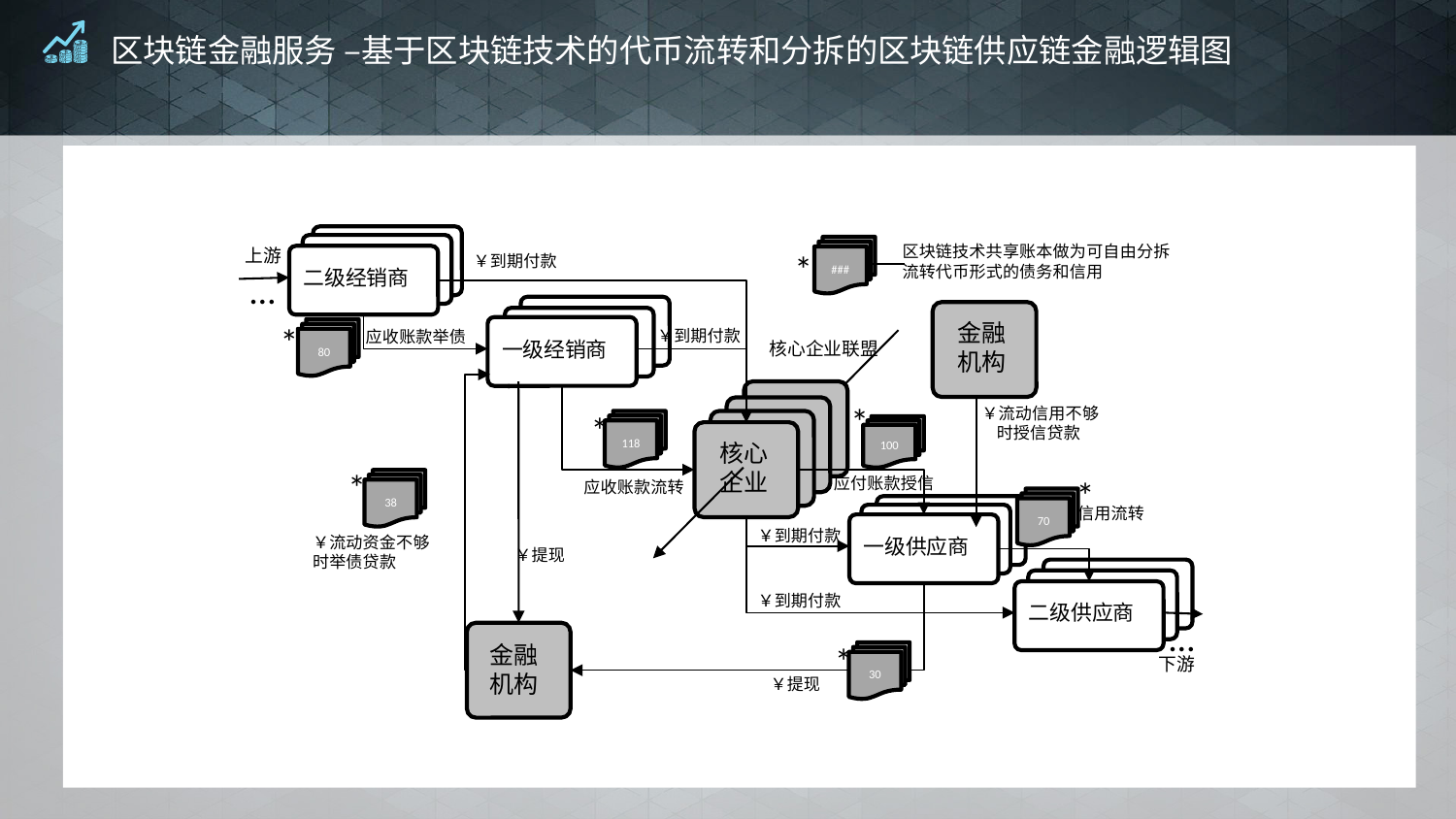

# 区块链金融服务 –基于区块链技术的代币流转和分拆的区块链供应链金融逻辑图

区块链技术共享账本做为可自由分拆流转代币形式的债务和信用

上游
###
*
￥到期付款

二级经销商
…

金融
机构
*

￥到期付款
80
应收账款举债
一级经销商
核心企业联盟
.

*
￥流动信用不够
   时授信贷款

*

118
100

核心
企业
*
*
应付账款授信
应收账款流转
38
70
信用流转

￥到期付款
￥流动资金不够
时举债贷款
一级供应商
￥提现

￥到期付款
二级供应商
…

*
金融
机构
30
下游
￥提现